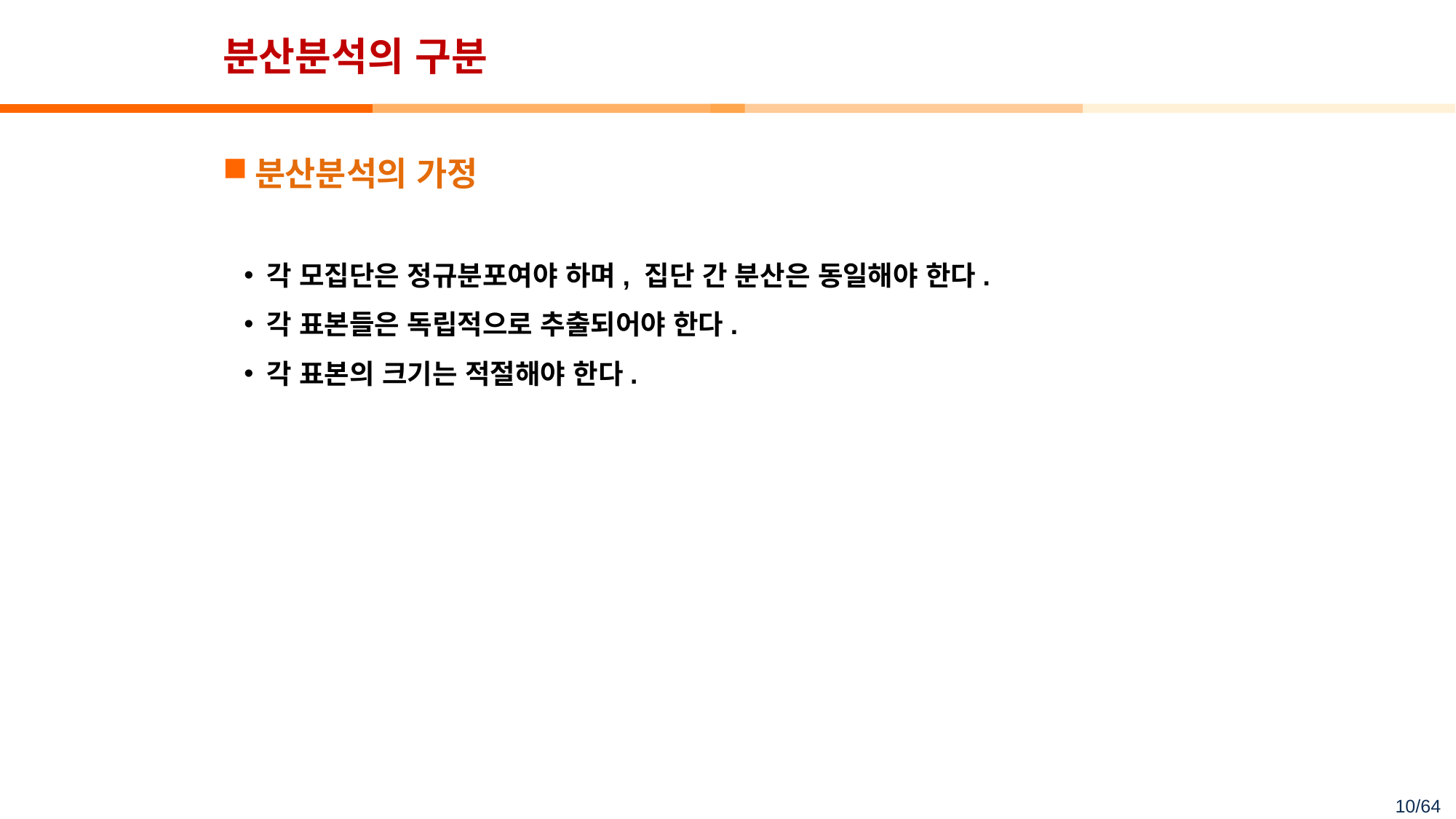

# 분산분석의 구분
분산분석의 가정

각 모집단은 정규분포여야 하며, 집단 간 분산은 동일해야 한다.
각 표본들은 독립적으로 추출되어야 한다.
각 표본의 크기는 적절해야 한다.